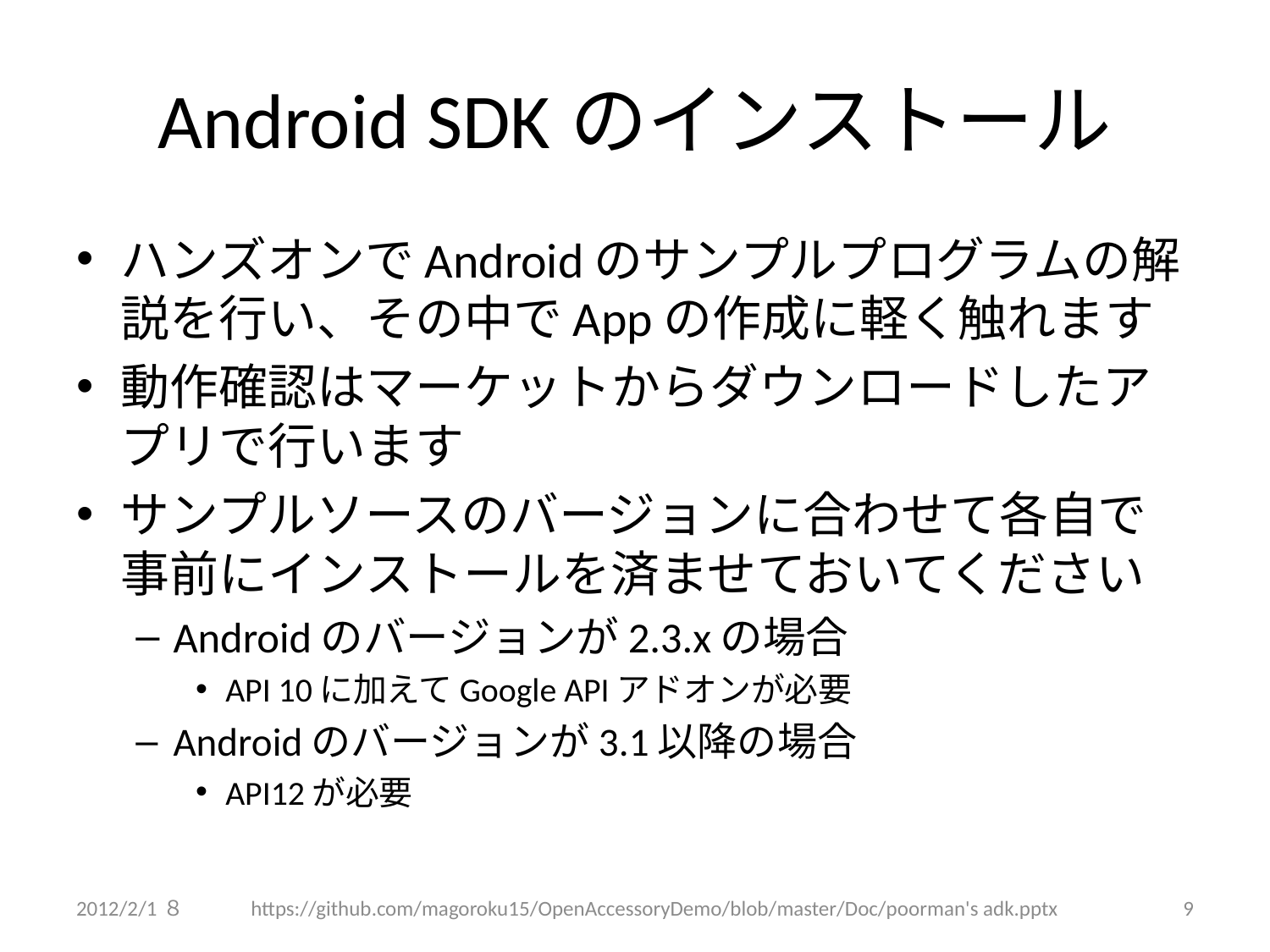

# Android SDKのインストール
ハンズオンでAndroidのサンプルプログラムの解説を行い、その中でAppの作成に軽く触れます
動作確認はマーケットからダウンロードしたアプリで行います
サンプルソースのバージョンに合わせて各自で事前にインストールを済ませておいてください
Androidのバージョンが2.3.xの場合
API 10に加えてGoogle APIアドオンが必要
Androidのバージョンが3.1以降の場合
API12が必要

2012/2/1８
https://github.com/magoroku15/OpenAccessoryDemo/blob/master/Doc/poorman's adk.pptx
9